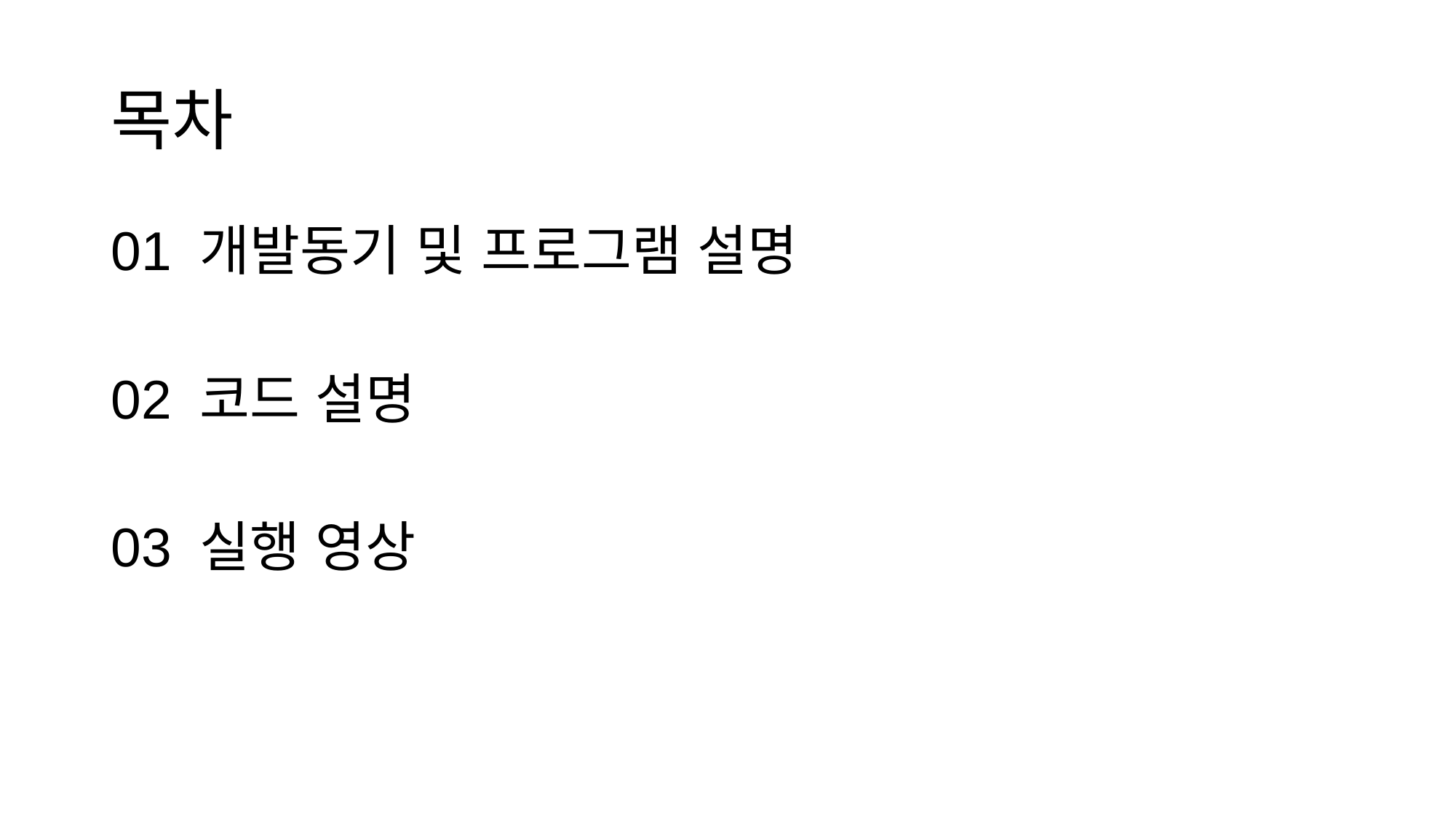

# 목차
01 개발동기 및 프로그램 설명

02 코드 설명

03 실행 영상